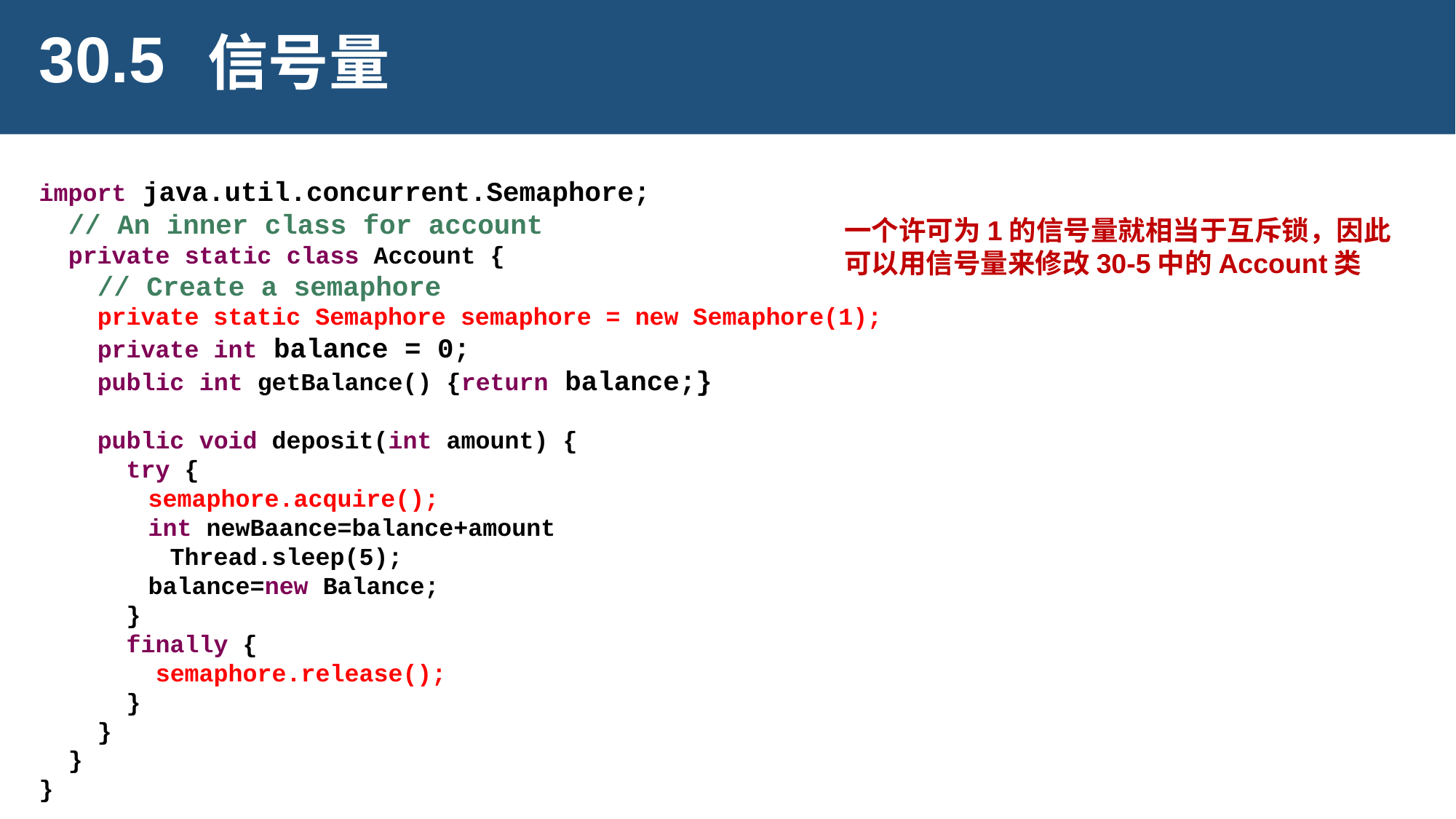

30.5
信号量
import java.util.concurrent.Semaphore;
  // An inner class for account
  private static class Account {
    // Create a semaphore
    private static Semaphore semaphore = new Semaphore(1);
    private int balance = 0;
    public int getBalance() {return balance;}

    public void deposit(int amount) {
      try {
    	semaphore.acquire();
    	int newBaance=balance+amount
         Thread.sleep(5);
    	balance=new Balance;
      }
      finally {
        semaphore.release();
      }
    }
  }
}
一个许可为1的信号量就相当于互斥锁，因此可以用信号量来修改30-5中的Account类